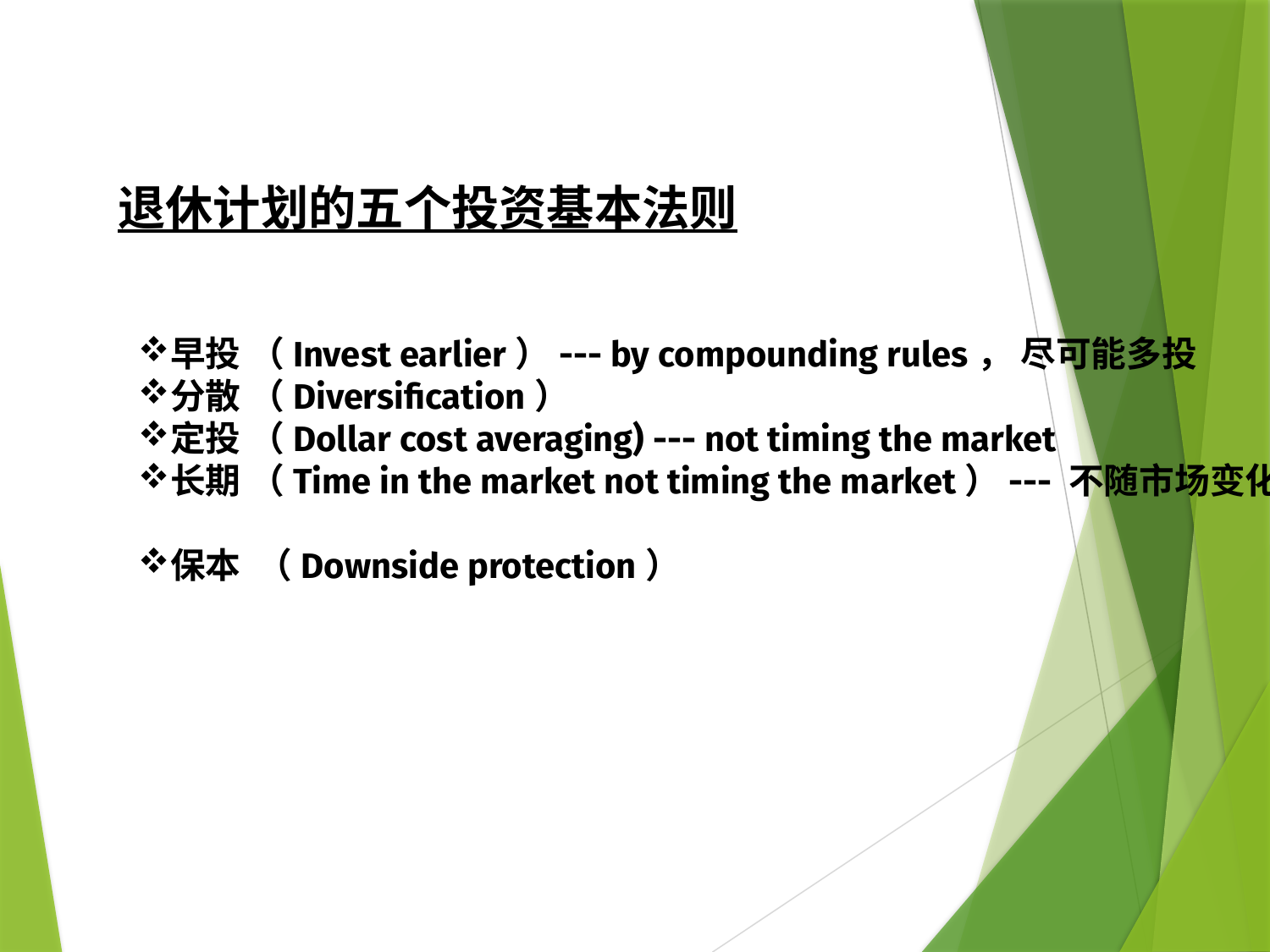

退休计划的五个投资基本法则
早投 （Invest earlier）--- by compounding rules， 尽可能多投
分散 （Diversification）
定投 （Dollar cost averaging) --- not timing the market
长期 （Time in the market not timing the market）--- 不随市场变化reallocate

保本  （Downside protection）